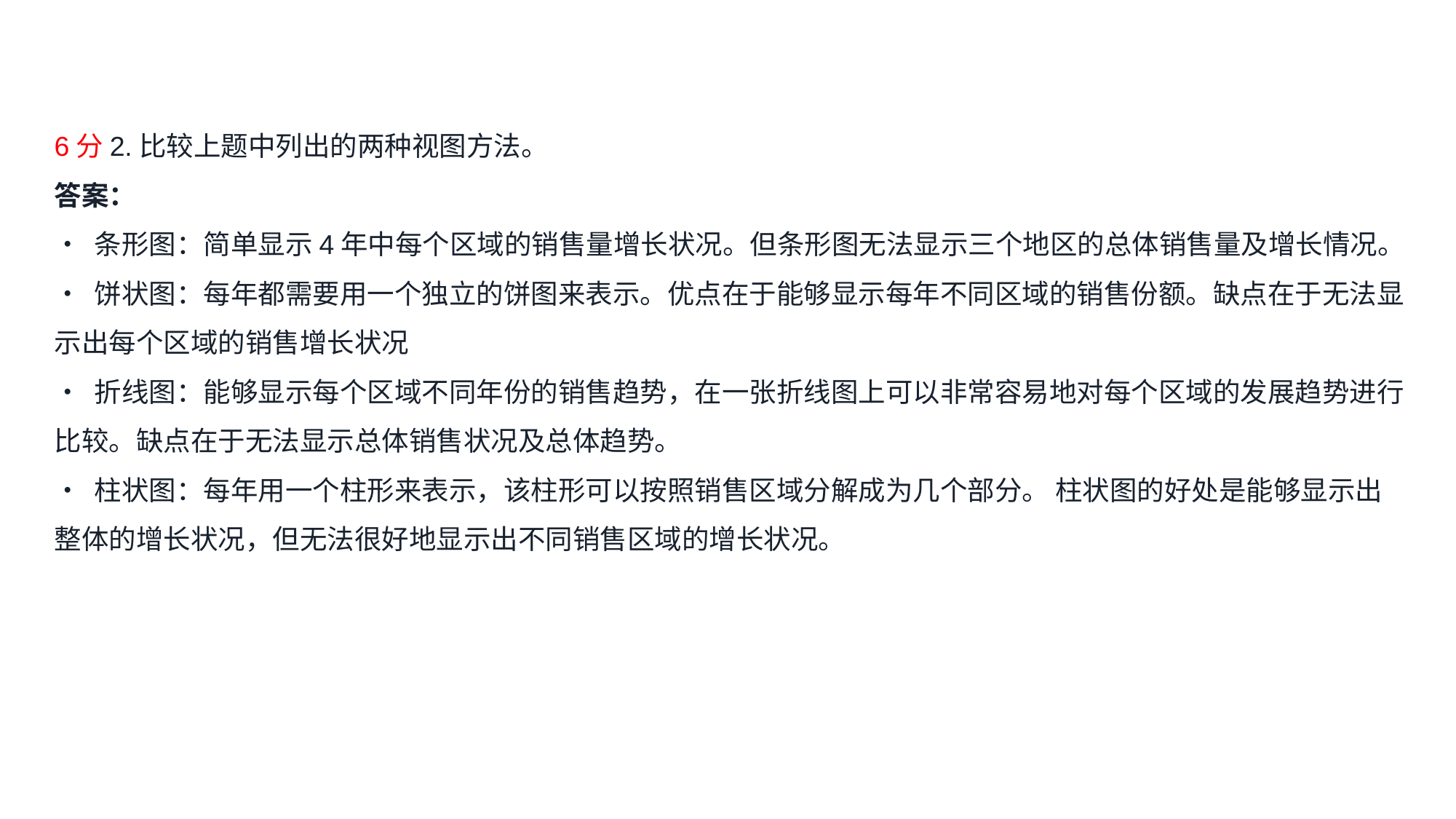

6分2.比较上题中列出的两种视图方法。
答案：
• 条形图：简单显示4年中每个区域的销售量增长状况。但条形图无法显示三个地区的总体销售量及增长情况。
• 饼状图：每年都需要用一个独立的饼图来表示。优点在于能够显示每年不同区域的销售份额。缺点在于无法显示出每个区域的销售增长状况
• 折线图：能够显示每个区域不同年份的销售趋势，在一张折线图上可以非常容易地对每个区域的发展趋势进行比较。缺点在于无法显示总体销售状况及总体趋势。
• 柱状图：每年用一个柱形来表示，该柱形可以按照销售区域分解成为几个部分。 柱状图的好处是能够显示出整体的增长状况，但无法很好地显示出不同销售区域的增长状况。